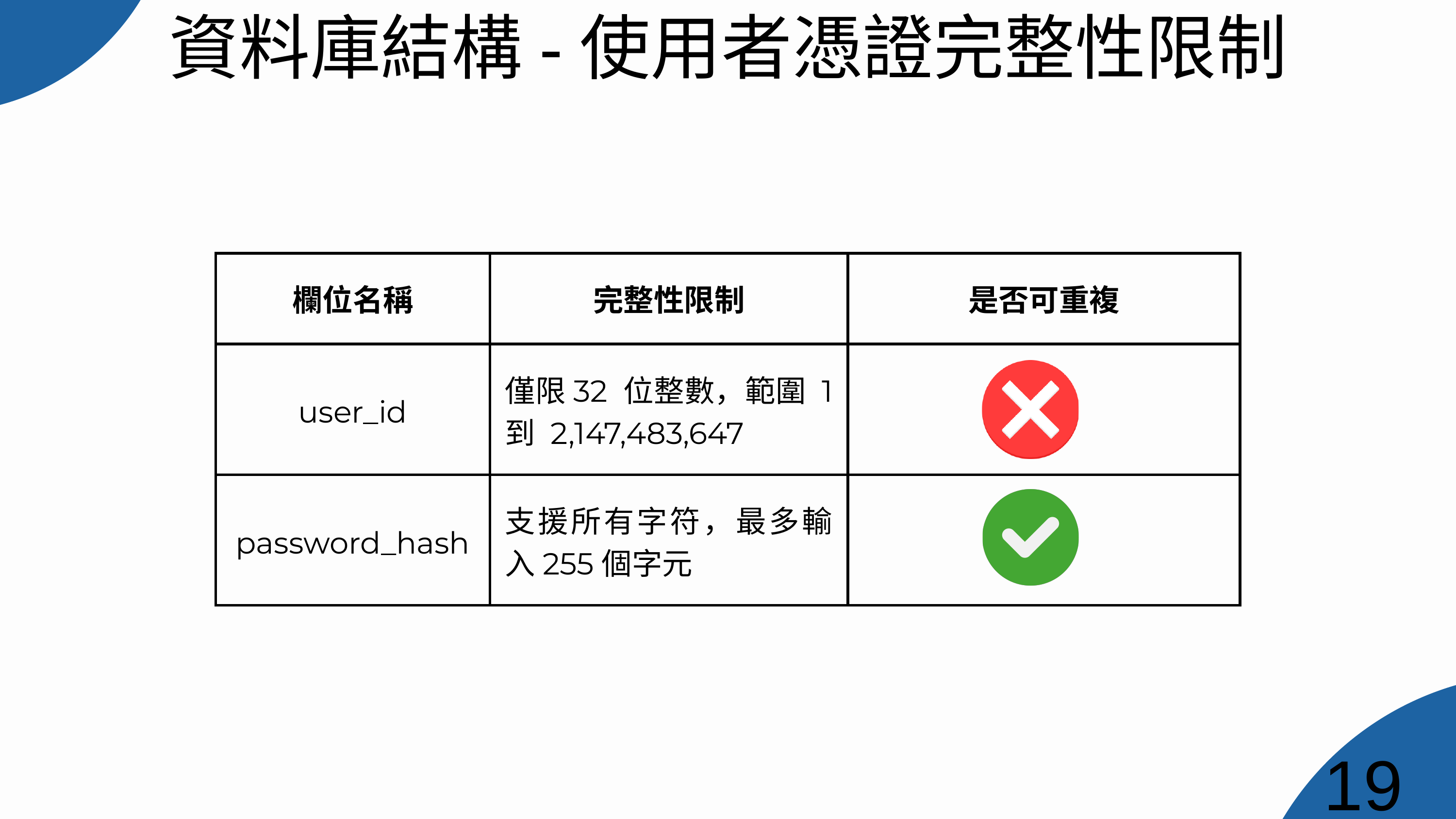

資料庫結構-使用者憑證完整性限制
| 欄位名稱 | 完整性限制 | 是否可重複 |
| --- | --- | --- |
| user\_id | 僅限32 位整數，範圍 1 到 2,147,483,647 |  |
| password\_hash | 支援所有字符，最多輸入255個字元 |  |

19